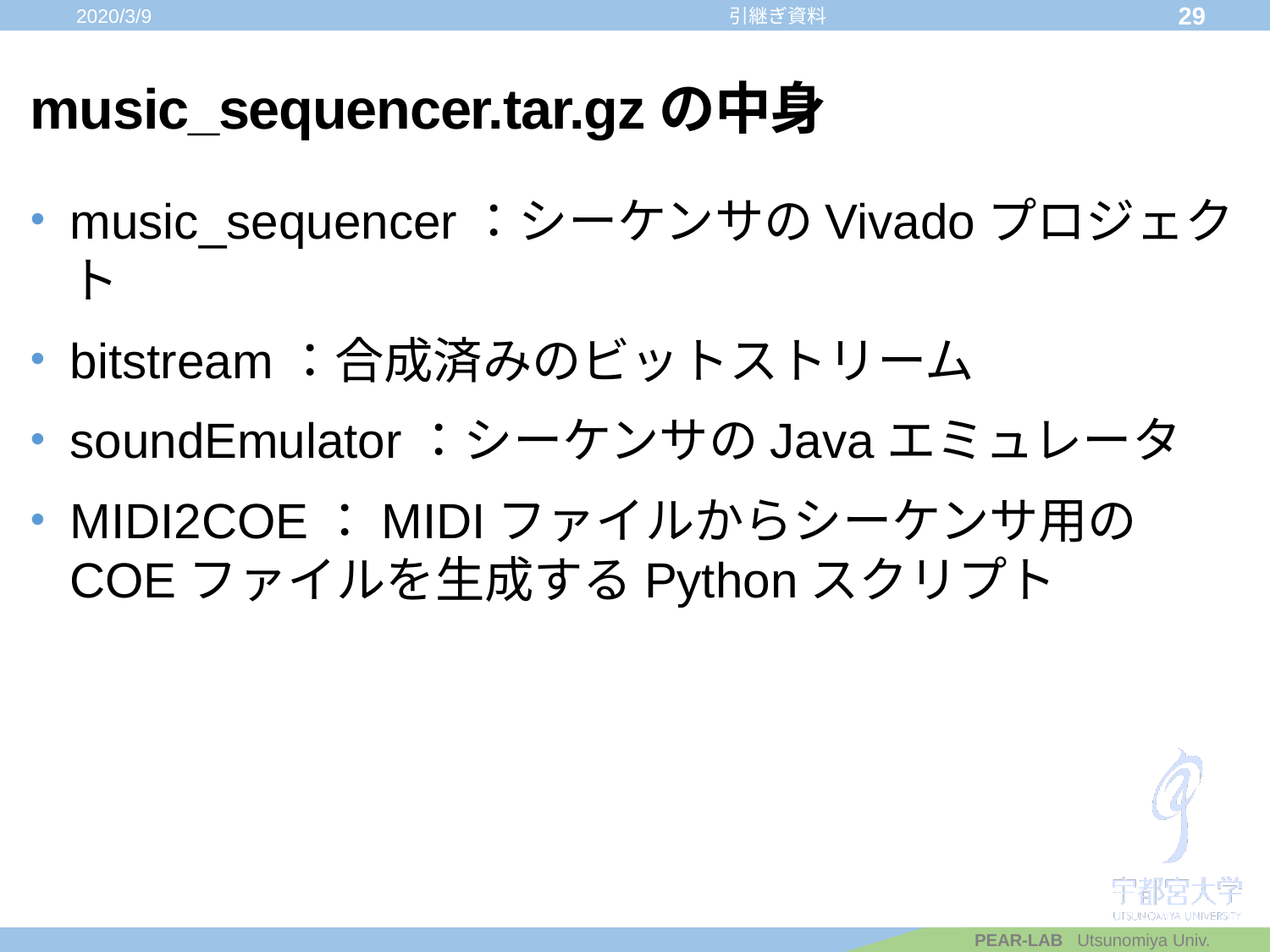

2020/3/9
29
引継ぎ資料
# music_sequencer.tar.gzの中身
music_sequencer：シーケンサのVivadoプロジェクト
bitstream：合成済みのビットストリーム
soundEmulator：シーケンサのJavaエミュレータ
MIDI2COE：MIDIファイルからシーケンサ用のCOEファイルを生成するPythonスクリプト